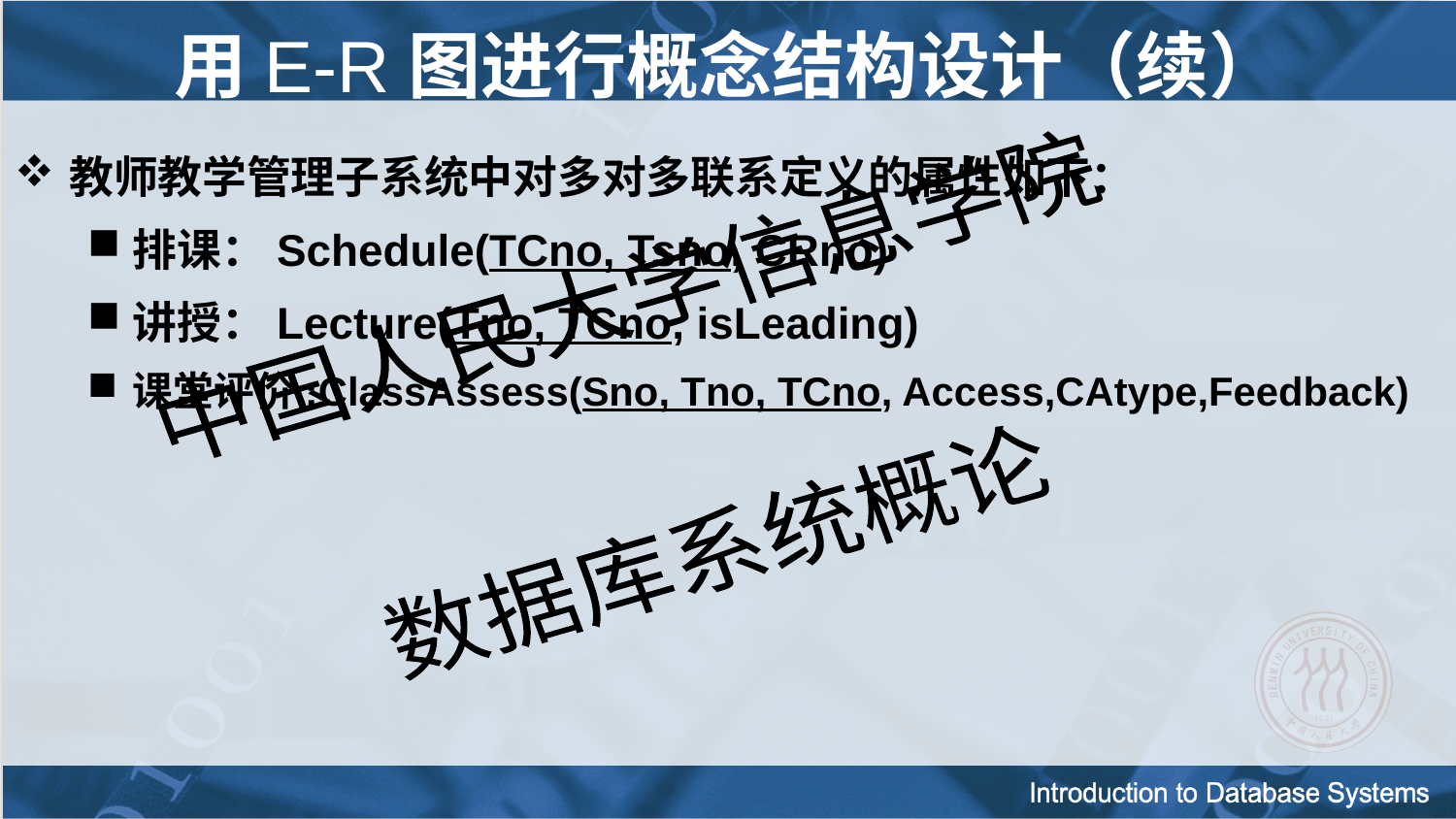

# 用E-R图进行概念结构设计（续）
教师教学管理子系统中对多对多联系定义的属性如下：
排课：Schedule(TCno, Tsno, CRno)
讲授：Lecture(Tno, TCno, isLeading)
课堂评价:ClassAssess(Sno, Tno, TCno, Access,CAtype,Feedback)